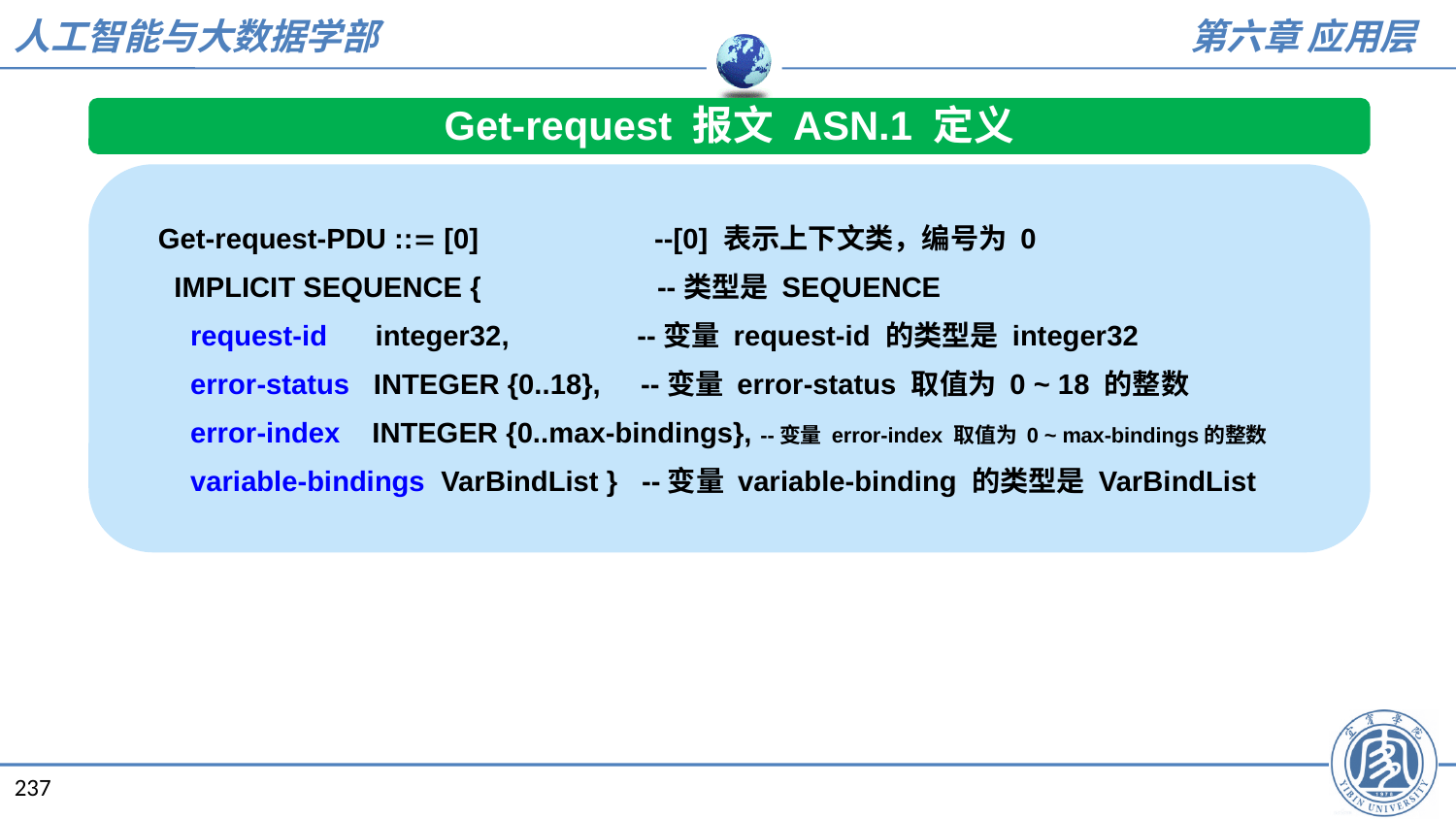

Get-request 报文 ASN.1 定义

Get-request-PDU ::= [0]                      --[0] 表示上下文类，编号为 0
  IMPLICIT SEQUENCE {                      --类型是 SEQUENCE
    request-id      integer32,                --变量 request-id 的类型是 integer32
    error-status   INTEGER {0..18},     --变量 error-status 取值为 0 ~ 18 的整数
    error-index    INTEGER {0..max-bindings}, --变量 error-index 取值为 0 ~ max-bindings的整数
    variable-bindings  VarBindList }   --变量 variable-binding 的类型是 VarBindList
237